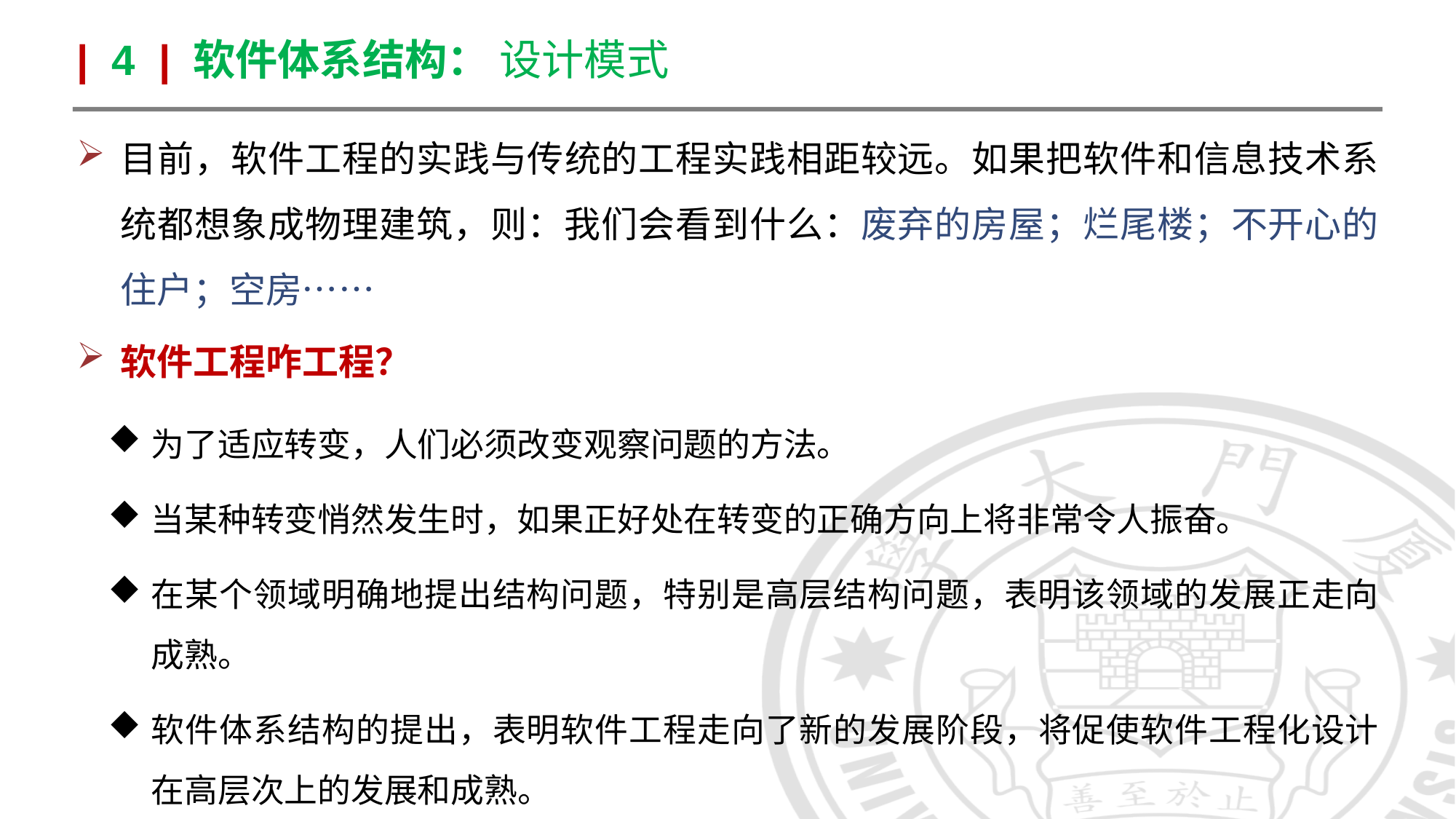

|  4  | 软件体系结构： 设计模式
目前，软件工程的实践与传统的工程实践相距较远。如果把软件和信息技术系统都想象成物理建筑，则：我们会看到什么：废弃的房屋；烂尾楼；不开心的住户；空房……
软件工程咋工程？
为了适应转变，人们必须改变观察问题的方法。
当某种转变悄然发生时，如果正好处在转变的正确方向上将非常令人振奋。
在某个领域明确地提出结构问题，特别是高层结构问题，表明该领域的发展正走向成熟。
软件体系结构的提出，表明软件工程走向了新的发展阶段，将促使软件工程化设计在高层次上的发展和成熟。